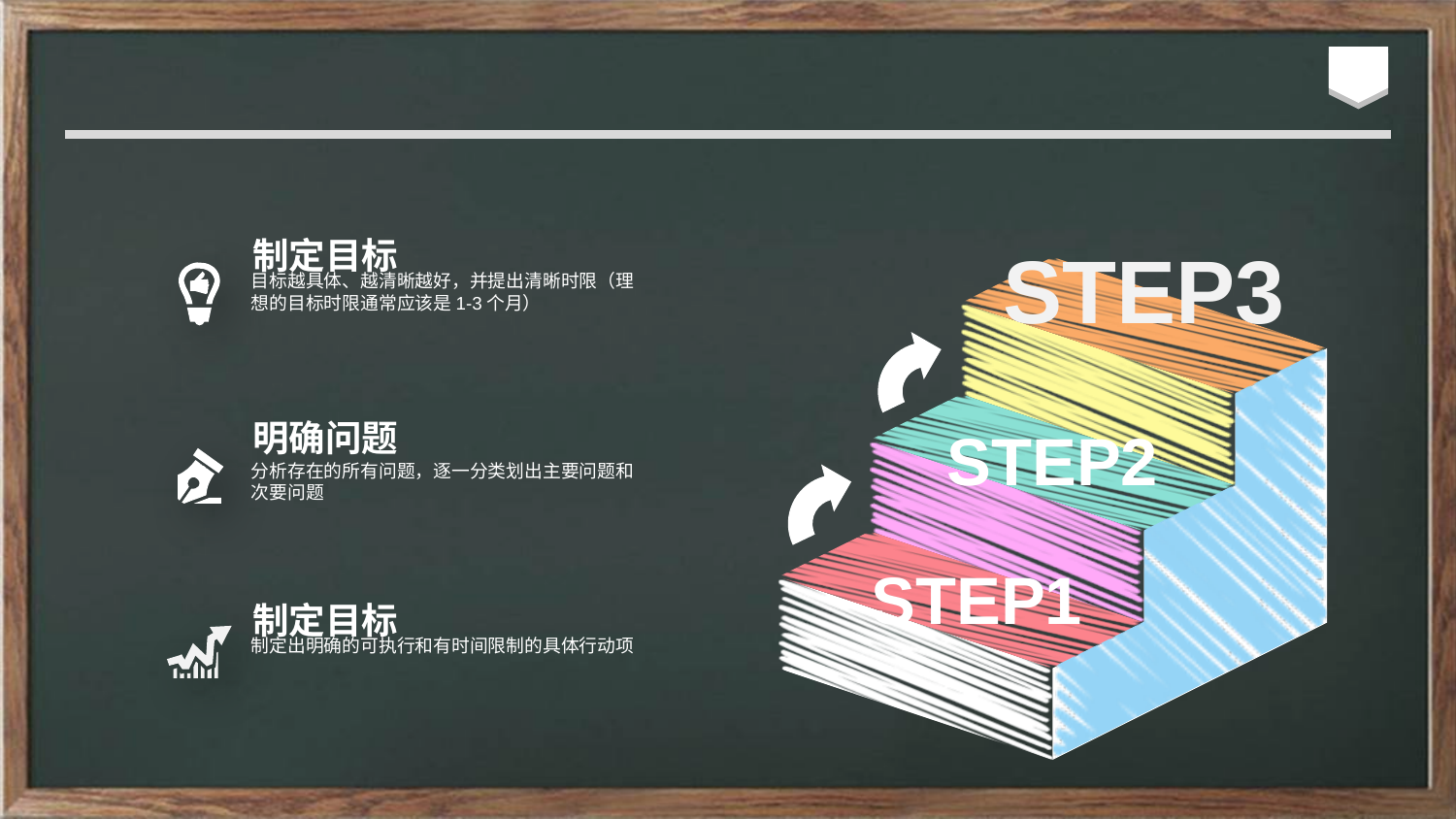

10
制定目标
目标越具体、越清晰越好，并提出清晰时限（理想的目标时限通常应该是1-3个月）
STEP3

明确问题
分析存在的所有问题，逐一分类划出主要问题和次要问题
STEP2

STEP1
制定目标
制定出明确的可执行和有时间限制的具体行动项